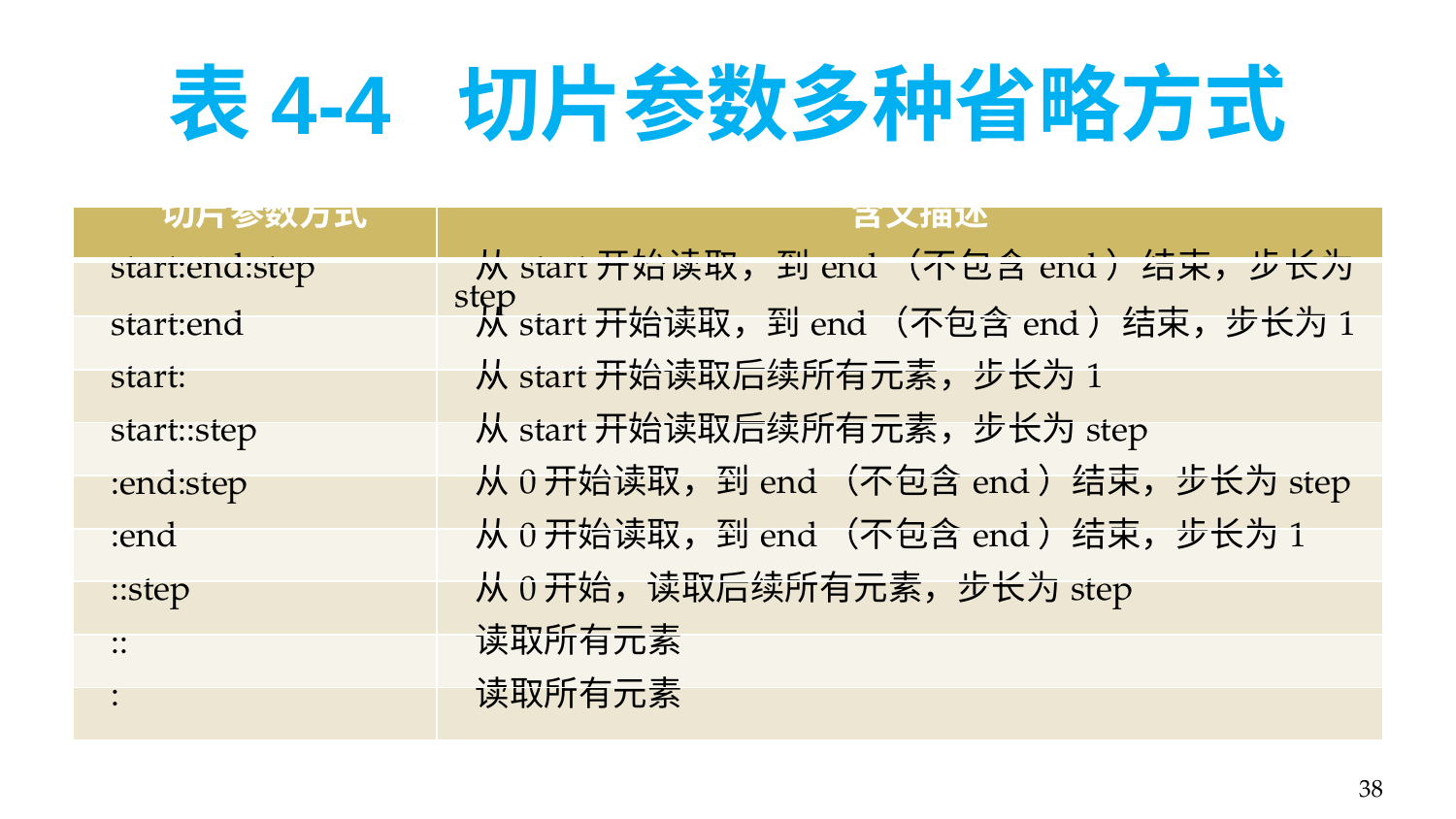

# 表4-4  切片参数多种省略方式
| 切片参数方式 | 含义描述 |
| --- | --- |
| start:end:step | 从start开始读取，到end（不包含end）结束，步长为step |
| start:end | 从start开始读取，到end（不包含end）结束，步长为1 |
| start: | 从start开始读取后续所有元素，步长为1 |
| start::step | 从start开始读取后续所有元素，步长为step |
| :end:step | 从0开始读取，到end（不包含end）结束，步长为step |
| :end | 从0开始读取，到end（不包含end）结束，步长为1 |
| ::step | 从0开始，读取后续所有元素，步长为step |
| :: | 读取所有元素 |
| : | 读取所有元素 |

38